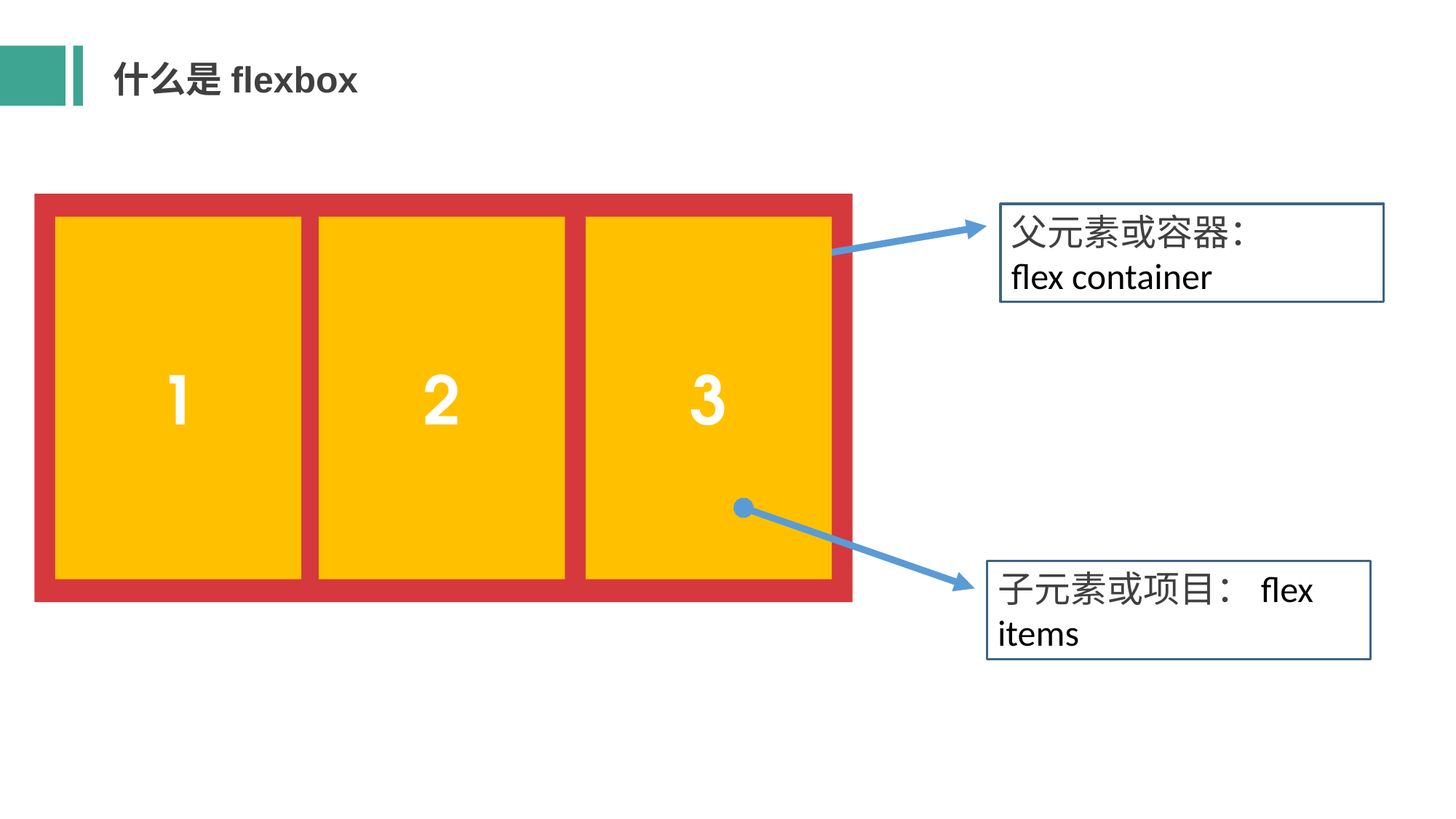

弹性盒模型基本结构

什么是flexbox

父元素或容器：
flex container
1
2
3
子元素或项目：flex items